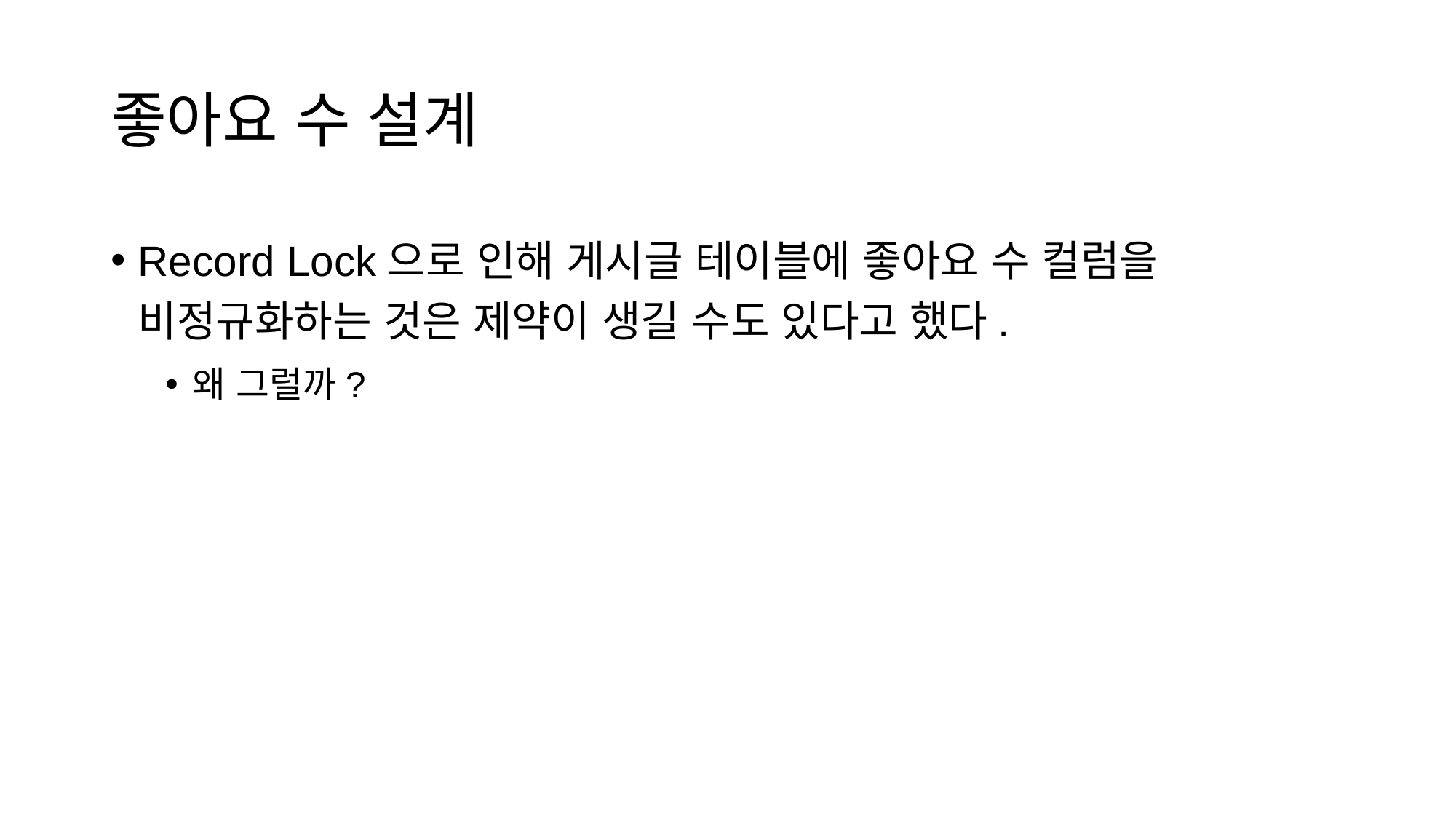

# 좋아요 수 설계
Record Lock으로 인해 게시글 테이블에 좋아요 수 컬럼을 비정규화하는 것은 제약이 생길 수도 있다고 했다.
왜 그럴까?